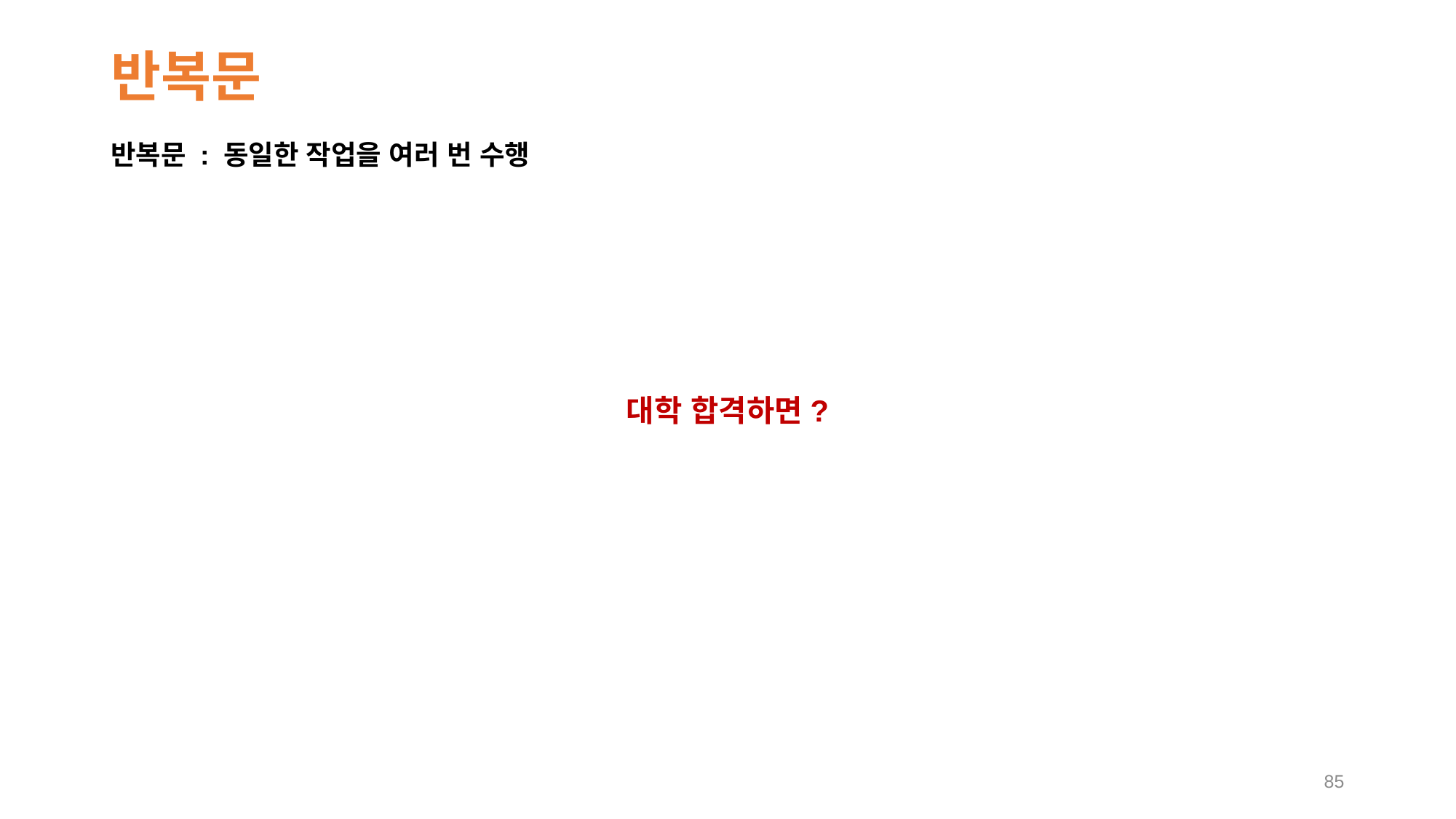

# 반복문
반복문 : 동일한 작업을 여러 번 수행

대학 합격하면?
85